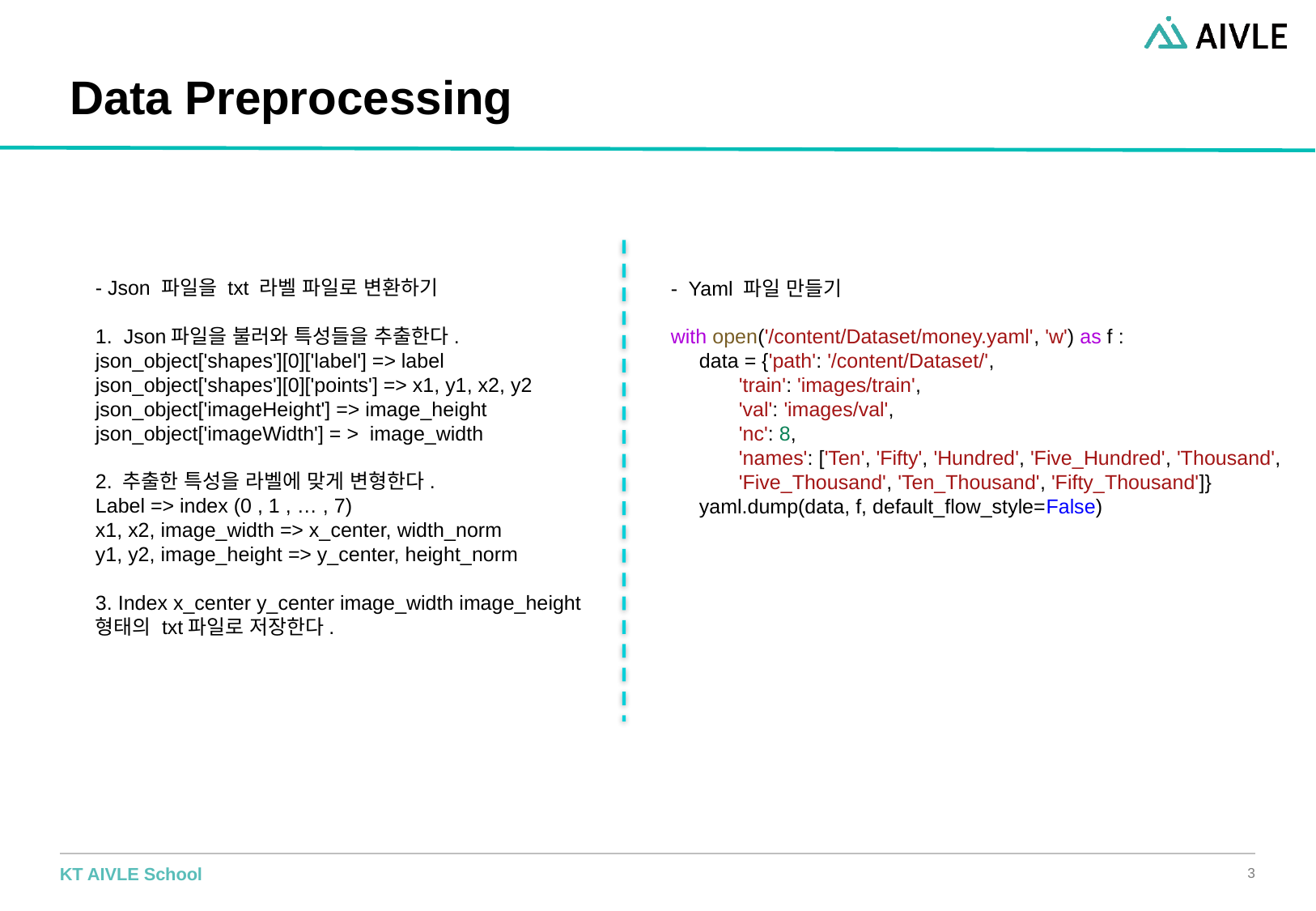

# Data Preprocessing
- Json 파일을 txt 라벨 파일로 변환하기

1.  Json파일을 불러와 특성들을 추출한다.
json_object['shapes'][0]['label'] => label
json_object['shapes'][0]['points'] => x1, y1, x2, y2
json_object['imageHeight'] => image_height
json_object['imageWidth'] = >  image_width

2. 추출한 특성을 라벨에 맞게 변형한다.
Label => index (0 , 1 , … , 7)
x1, x2, image_width => x_center, width_norm
y1, y2, image_height => y_center, height_norm

3. Index x_center y_center image_width image_height 형태의 txt파일로 저장한다.
-  Yaml 파일 만들기

with open('/content/Dataset/money.yaml', 'w') as f :
     data = {'path': '/content/Dataset/',
            'train': 'images/train',
            'val': 'images/val',
            'nc': 8,
            'names': ['Ten', 'Fifty', 'Hundred', 'Five_Hundred', 'Thousand',
            'Five_Thousand', 'Ten_Thousand', 'Fifty_Thousand']}
     yaml.dump(data, f, default_flow_style=False)